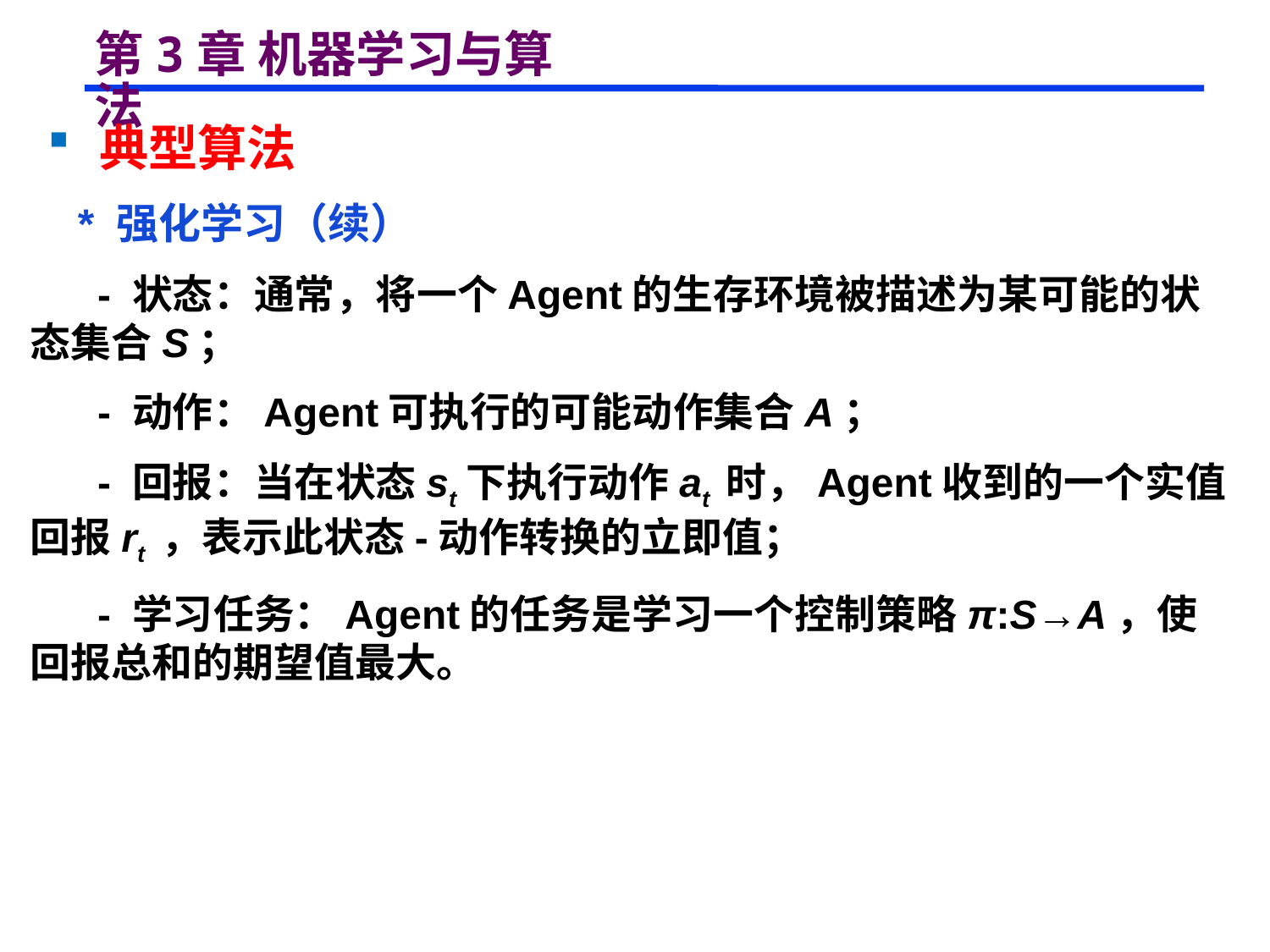

# 第3章 机器学习与算法
 典型算法
    * 强化学习（续）
      - 状态：通常，将一个Agent的生存环境被描述为某可能的状态集合S；
      - 动作：Agent可执行的可能动作集合A；
      - 回报：当在状态st下执行动作at 时，Agent收到的一个实值回报rt ，表示此状态-动作转换的立即值；
      - 学习任务：Agent的任务是学习一个控制策略π:S→A，使回报总和的期望值最大。